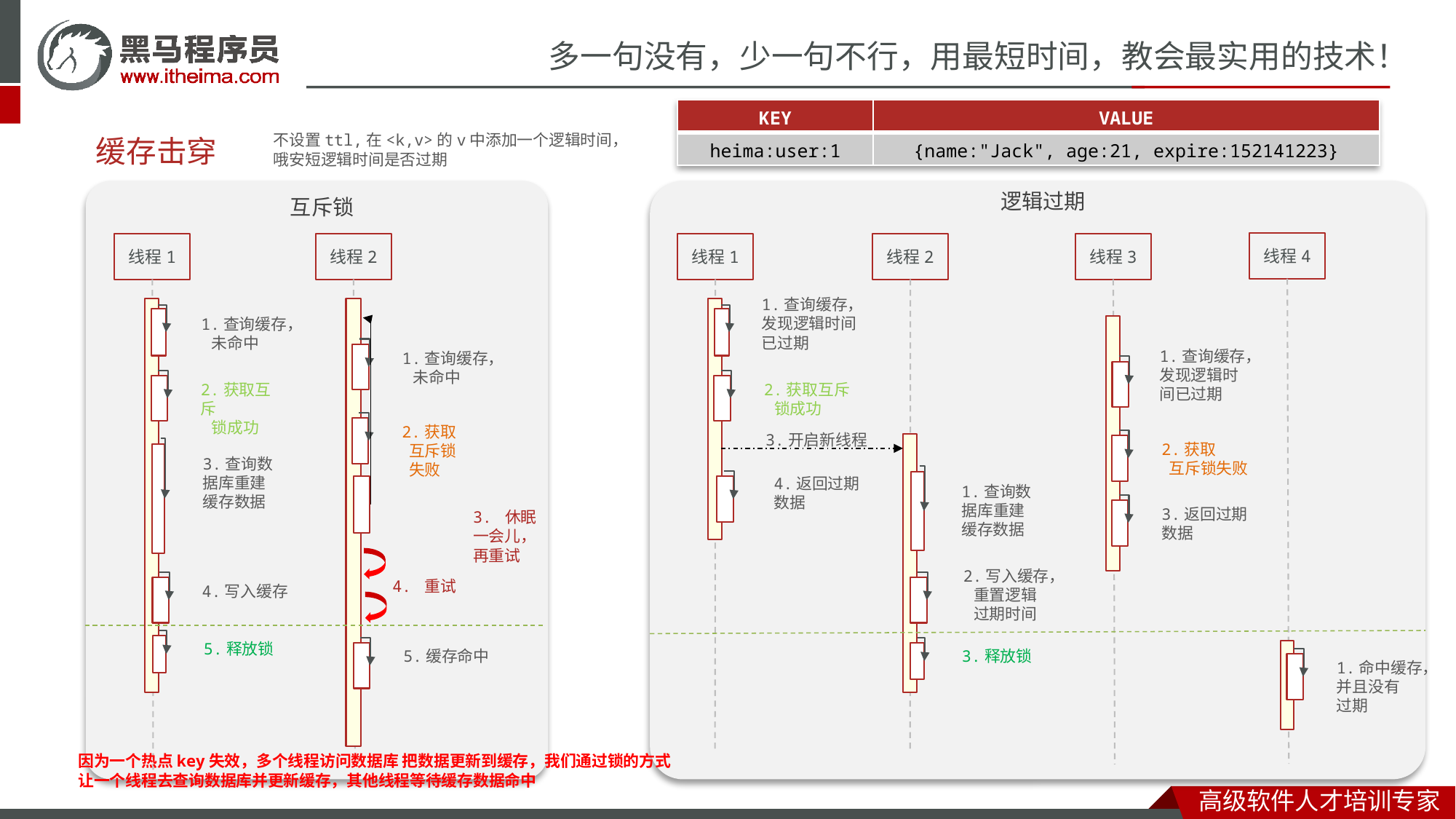

| KEY | VALUE |
| --- | --- |
| heima:user:1 | {name:"Jack", age:21, expire:152141223} |
不设置ttl,在<k,v>的v中添加一个逻辑时间，
哦安短逻辑时间是否过期
缓存击穿
逻辑过期
互斥锁

线程4
线程1
线程2
线程1
线程3
线程2
1.查询缓存，发现逻辑时间已过期

1.查询缓存，
  未命中

1.查询缓存，发现逻辑时间已过期
1.查询缓存，
  未命中

2.获取互斥
  锁成功
2.获取互斥
  锁成功

2.获取
 互斥锁
 失败

3.开启新线程

2.获取
 互斥锁失败

3.查询数据库重建缓存数据
4.返回过期数据

1.查询数据库重建缓存数据

3.返回过期数据

3. 休眠一会儿，再重试

2.写入缓存，
  重置逻辑
  过期时间
4. 重试
4.写入缓存

5.释放锁

3.释放锁

5.缓存命中

1.命中缓存，
并且没有
过期

因为一个热点key失效，多个线程访问数据库 把数据更新到缓存，我们通过锁的方式让一个线程去查询数据库并更新缓存，其他线程等待缓存数据命中